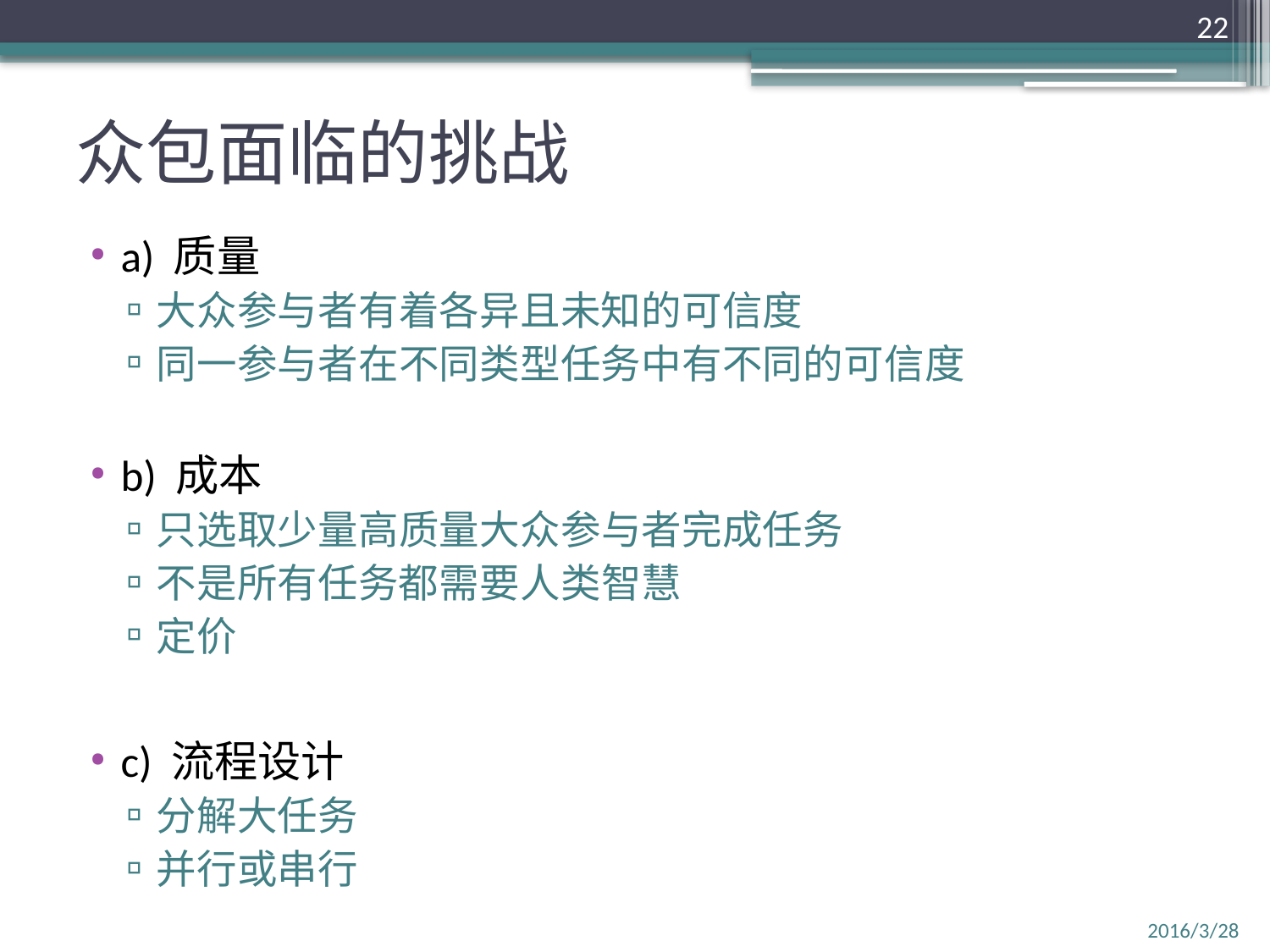

22
# 众包面临的挑战
a) 质量
大众参与者有着各异且未知的可信度
同一参与者在不同类型任务中有不同的可信度

b) 成本
只选取少量高质量大众参与者完成任务
不是所有任务都需要人类智慧
定价

c) 流程设计
分解大任务
并行或串行
2016/3/28